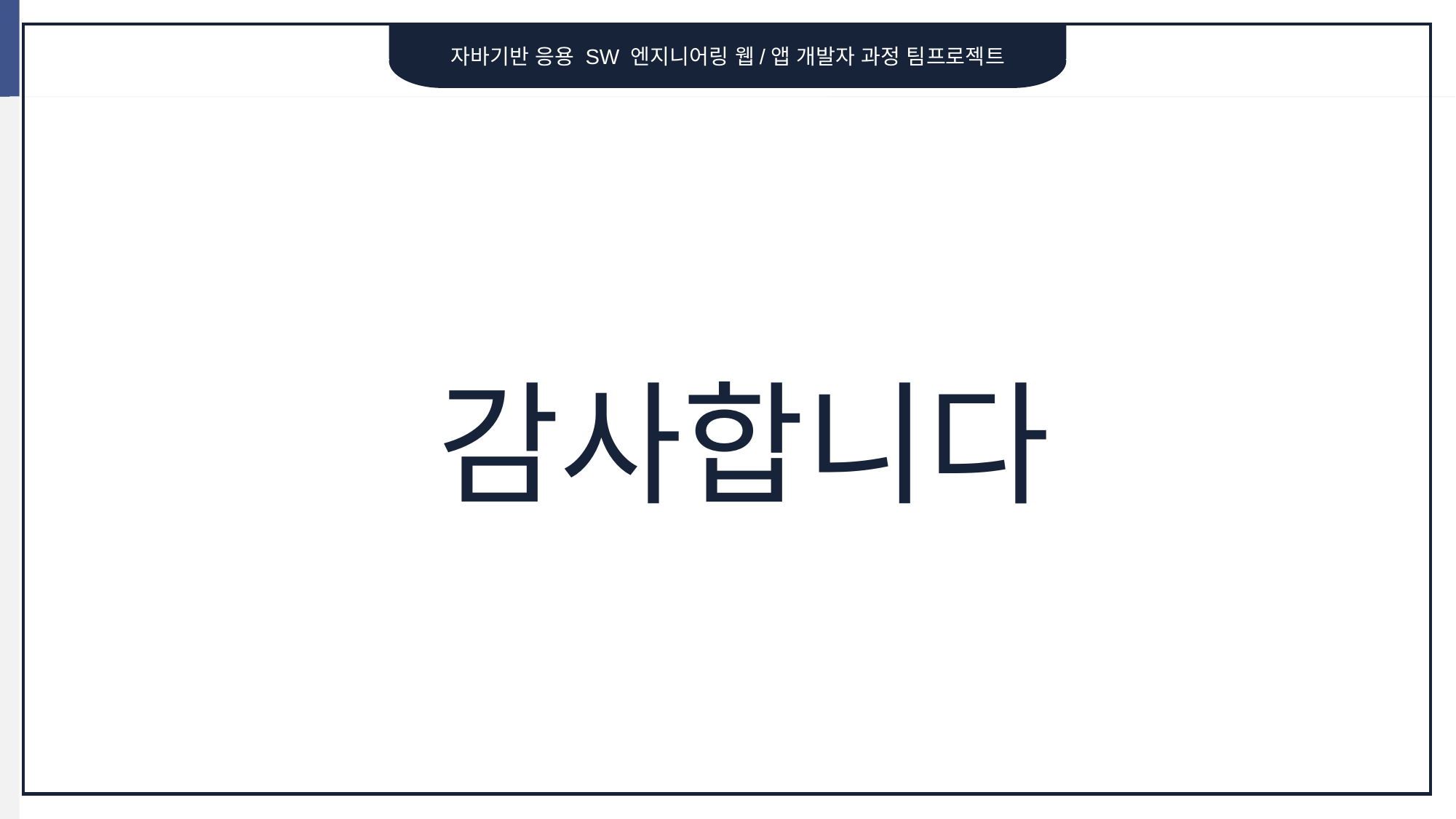

자바기반 응용 SW 엔지니어링 웹/앱 개발자 과정 팀프로젝트
감사합니다